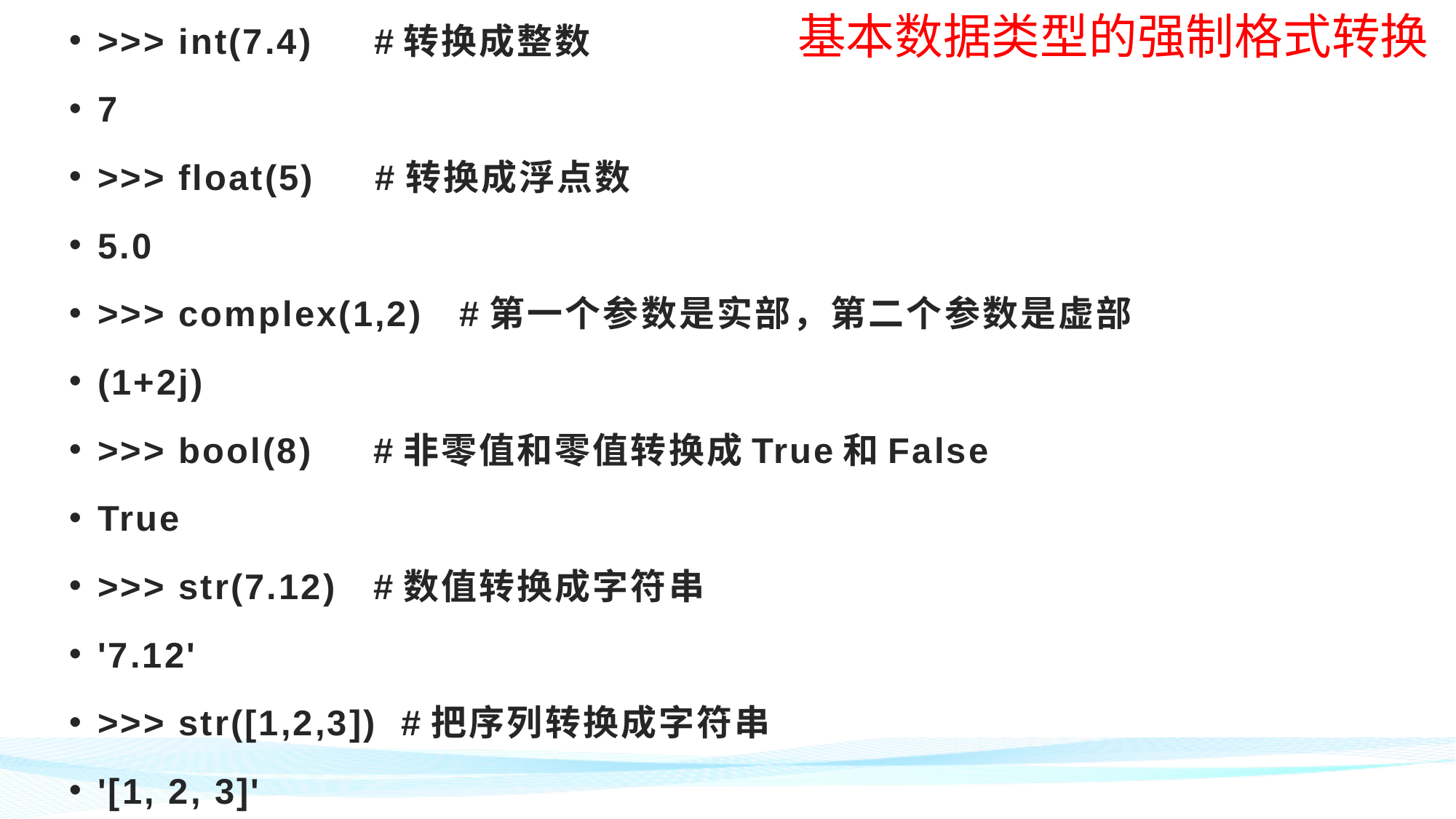

>>> int(7.4)     #转换成整数
7
>>> float(5)     #转换成浮点数
5.0
>>> complex(1,2)   #第一个参数是实部，第二个参数是虚部
(1+2j)
>>> bool(8)     #非零值和零值转换成True和False
True
>>> str(7.12)   #数值转换成字符串
'7.12'
>>> str([1,2,3])  #把序列转换成字符串
'[1, 2, 3]'
基本数据类型的强制格式转换